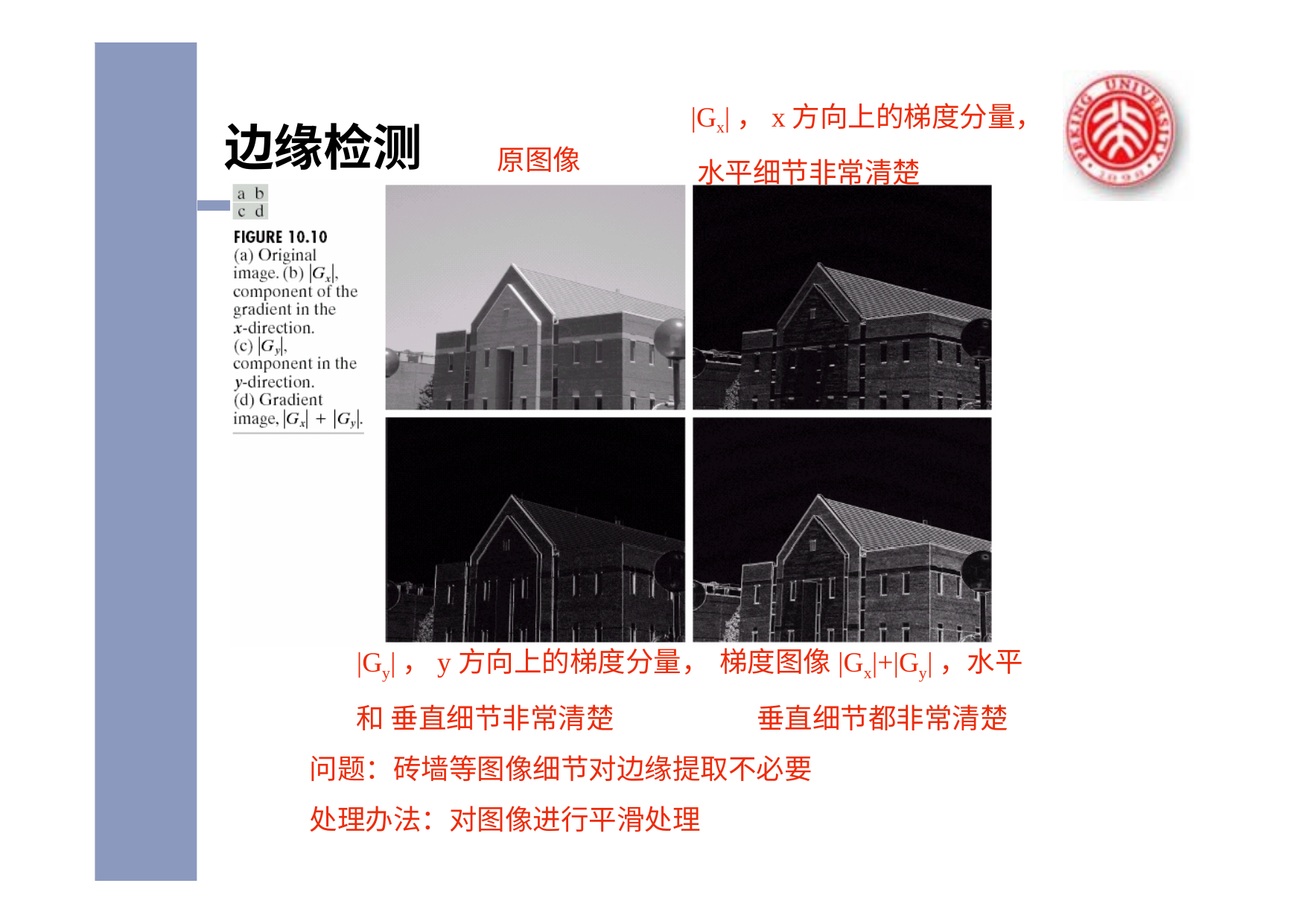

|Gx|，x方向上的梯度分量， 水平细节非常清楚
# 边缘检测
原图像

|Gy|，y方向上的梯度分量， 梯度图像|Gx|+|Gy|，水平和 垂直细节非常清楚	垂直细节都非常清楚
问题：砖墙等图像细节对边缘提取不必要 处理办法：对图像进行平滑处理